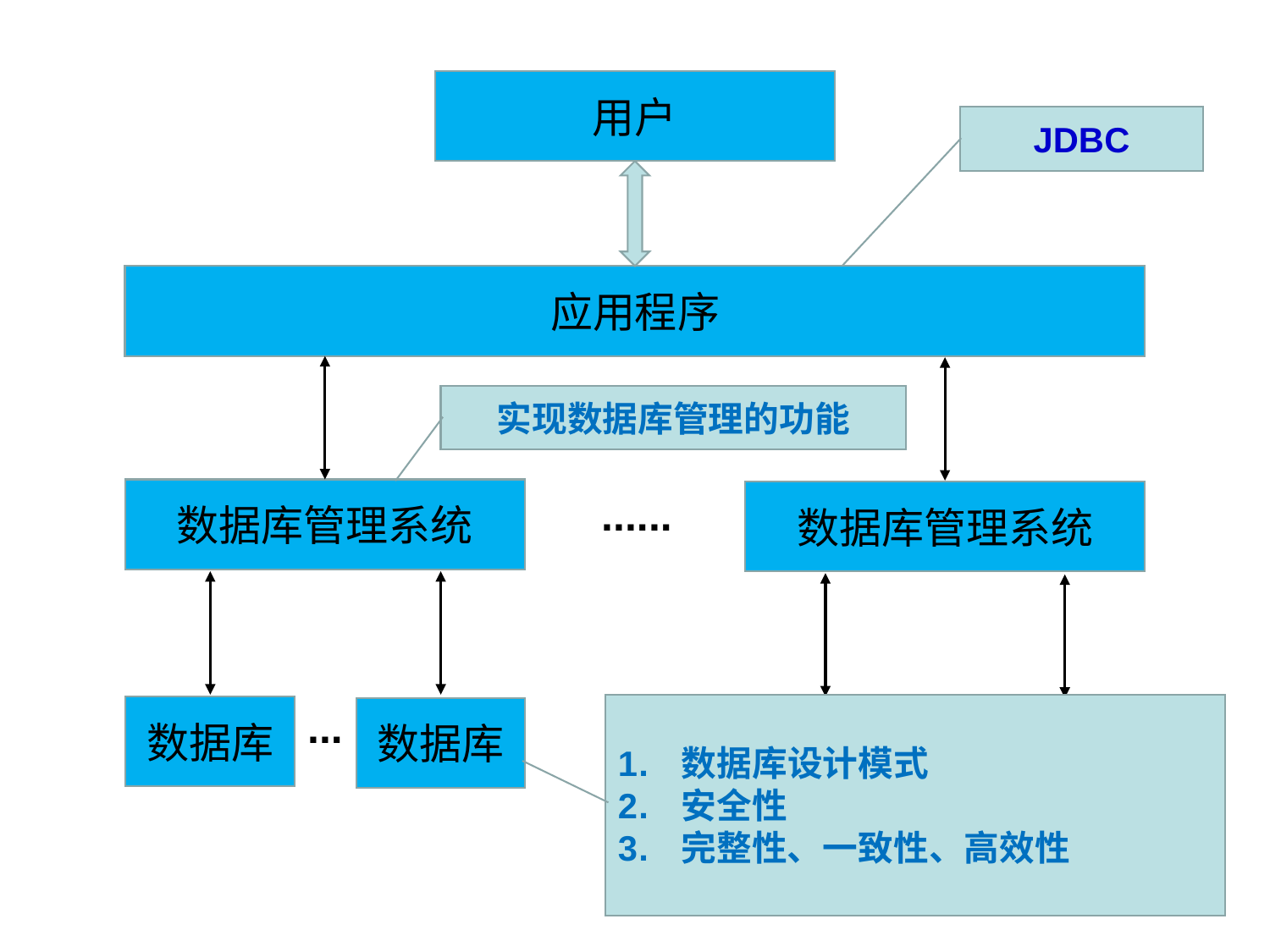

用户
JDBC

应用程序
实现数据库管理的功能
数据库管理系统
数据库管理系统
......
数据库设计模式
安全性
完整性、一致性、高效性
...
...
数据库
数据库
数据库
数据库